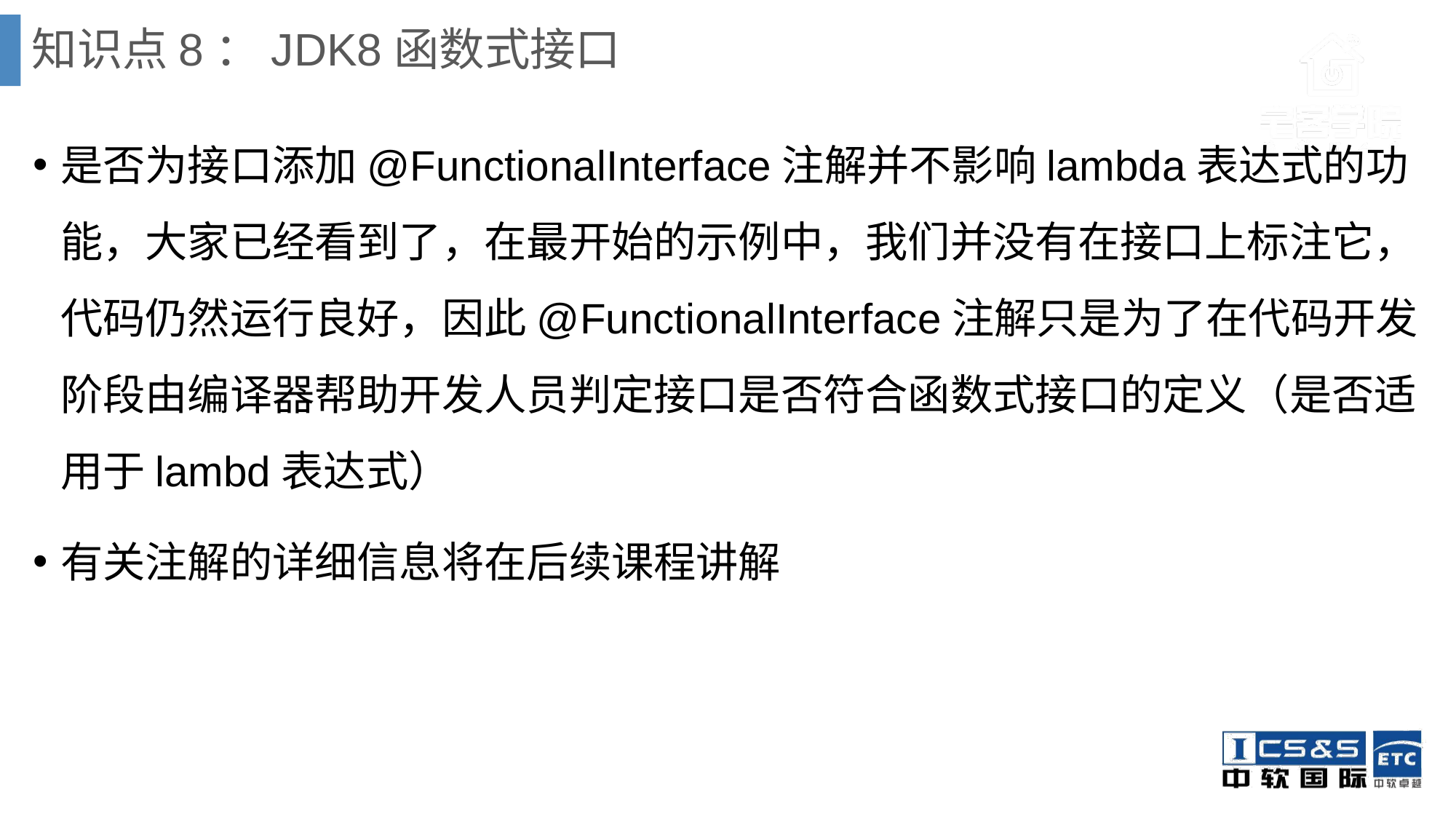

# 知识点8：JDK8函数式接口
是否为接口添加@FunctionalInterface注解并不影响lambda表达式的功能，大家已经看到了，在最开始的示例中，我们并没有在接口上标注它，代码仍然运行良好，因此@FunctionalInterface注解只是为了在代码开发阶段由编译器帮助开发人员判定接口是否符合函数式接口的定义（是否适用于lambd表达式）
有关注解的详细信息将在后续课程讲解